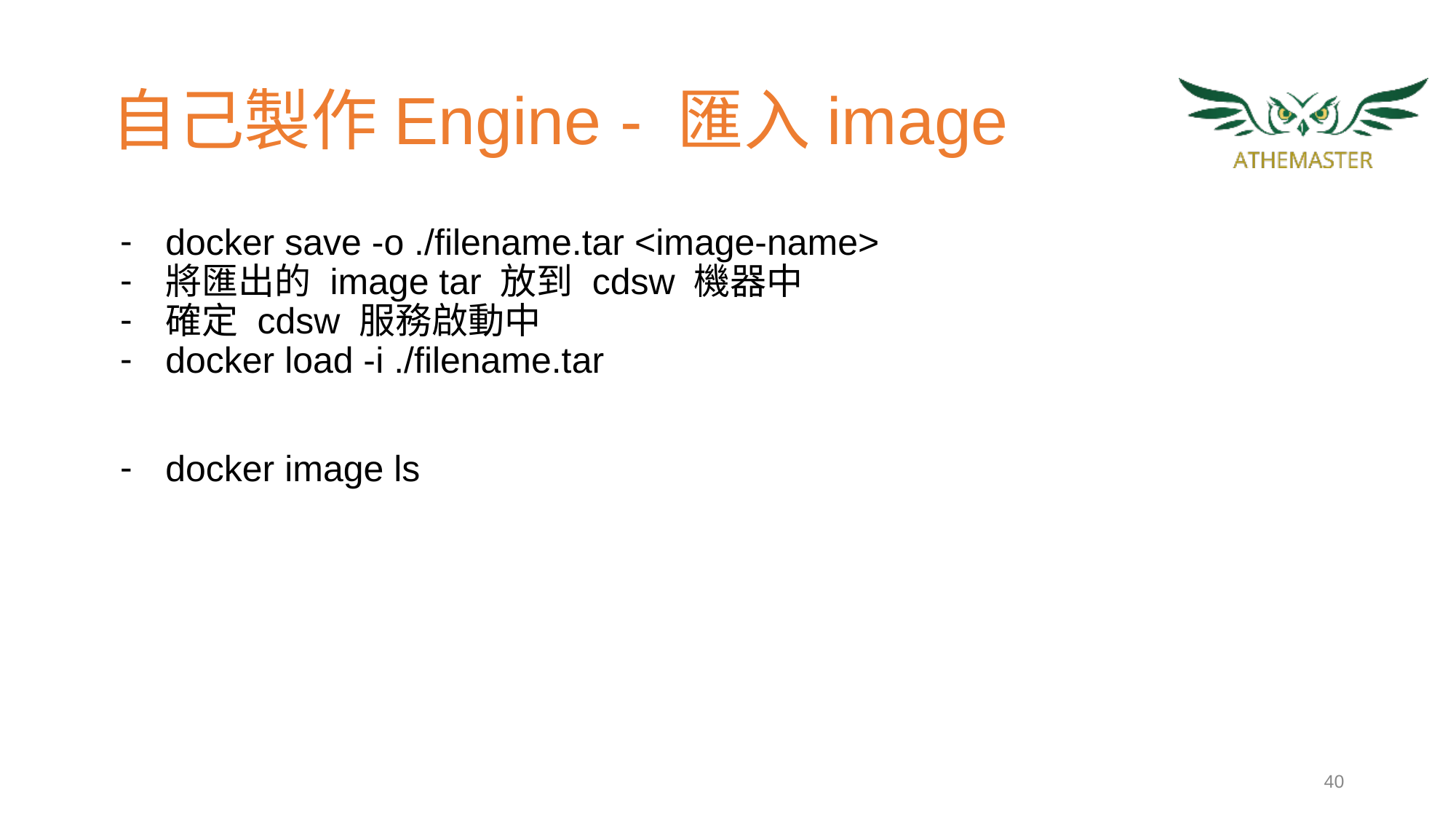

# 自己製作Engine - 匯入image
docker save -o ./filename.tar <image-name>
將匯出的 image tar 放到 cdsw 機器中
確定 cdsw 服務啟動中
docker load -i ./filename.tar

docker image ls
40